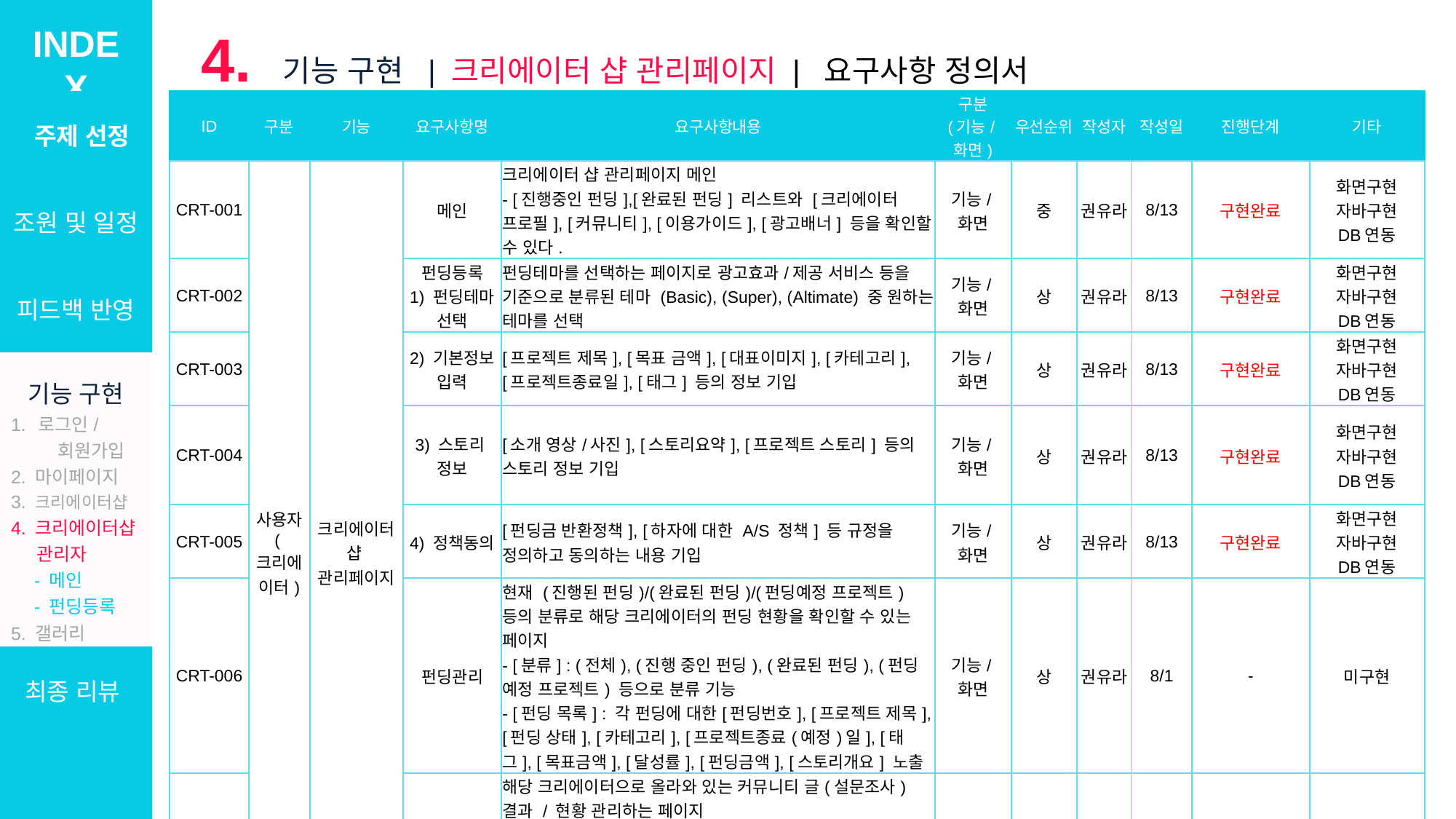

INDEX
4. 기능 구현  | 크리에이터 샵 관리페이지 |  요구사항 정의서
| 주제 선정 |
| --- |
| 조원 및 일정 |
| 피드백 반영 |
| 기능 구현 로그인/ 회원가입 2. 마이페이지 3. 크리에이터샵 4. 크리에이터샵 관리자 　- 메인 　- 펀딩등록 5. 갤러리 6. 설문/커미션 7. 관리자 |
| 최종 리뷰 |
| ID | 구분 | 기능 | 요구사항명 | 요구사항내용 | 구분 (기능/화면) | 우선순위 | 작성자 | 작성일 | 진행단계 | 기타 |
| --- | --- | --- | --- | --- | --- | --- | --- | --- | --- | --- |
| CRT-001 | 사용자 (크리에이터) | 크리에이터 샵 관리페이지 | 메인 | 크리에이터 샵 관리페이지 메인 - [진행중인 펀딩],[완료된 펀딩] 리스트와 [크리에이터 프로필], [커뮤니티], [이용가이드], [광고배너] 등을 확인할 수 있다. | 기능/화면 | 중 | 권유라 | 8/13 | 구현완료 | 화면구현 자바구현 DB연동 |
| CRT-002 |  |  | 펀딩등록 1) 펀딩테마 선택 | 펀딩테마를 선택하는 페이지로 광고효과/제공 서비스 등을 기준으로 분류된 테마 (Basic), (Super), (Altimate) 중 원하는 테마를 선택 | 기능/화면 | 상 | 권유라 | 8/13 | 구현완료 | 화면구현 자바구현 DB연동 |
| CRT-003 |  |  | 2) 기본정보 입력 | [프로젝트 제목], [목표 금액], [대표이미지], [카테고리], [프로젝트종료일], [태그] 등의 정보 기입 | 기능/화면 | 상 | 권유라 | 8/13 | 구현완료 | 화면구현 자바구현 DB연동 |
| CRT-004 |  |  | 3) 스토리 정보 | [소개 영상/사진], [스토리요약], [프로젝트 스토리] 등의 스토리 정보 기입 | 기능/화면 | 상 | 권유라 | 8/13 | 구현완료 | 화면구현 자바구현 DB연동 |
| CRT-005 |  |  | 4) 정책동의 | [펀딩금 반환정책], [하자에 대한 A/S 정책] 등 규정을 정의하고 동의하는 내용 기입 | 기능/화면 | 상 | 권유라 | 8/13 | 구현완료 | 화면구현 자바구현 DB연동 |
| CRT-006 |  |  | 펀딩관리 | 현재 (진행된 펀딩)/(완료된 펀딩)/(펀딩예정 프로젝트) 등의 분류로 해당 크리에이터의 펀딩 현황을 확인할 수 있는 페이지 - [분류] : (전체), (진행 중인 펀딩), (완료된 펀딩), (펀딩 예정 프로젝트) 등으로 분류 기능 - [펀딩 목록] : 각 펀딩에 대한[펀딩번호], [프로젝트 제목], [펀딩 상태], [카테고리], [프로젝트종료(예정)일], [태그], [목표금액], [달성률], [펀딩금액], [스토리개요] 노출 | 기능/화면 | 상 | 권유라 | 8/1 | - | 미구현 |
| CRT-007 |  |  | 커뮤니티 관리 | 해당 크리에이터으로 올라와 있는 커뮤니티 글(설문조사) 결과 / 현황 관리하는 페이지 - [분류] : (진행중 설문), (완료된 설문) 분류 - [작성자 분류]: (크리에이터 제안), (크리에이터팬 제안) 분류 - [분류], [커뮤니티글제목], [작성자 분류], [작성자], [글상태], [작성일], [1위 결과] | 화면 | 하 | 권유라 | 8/1 | - | 미구현 |